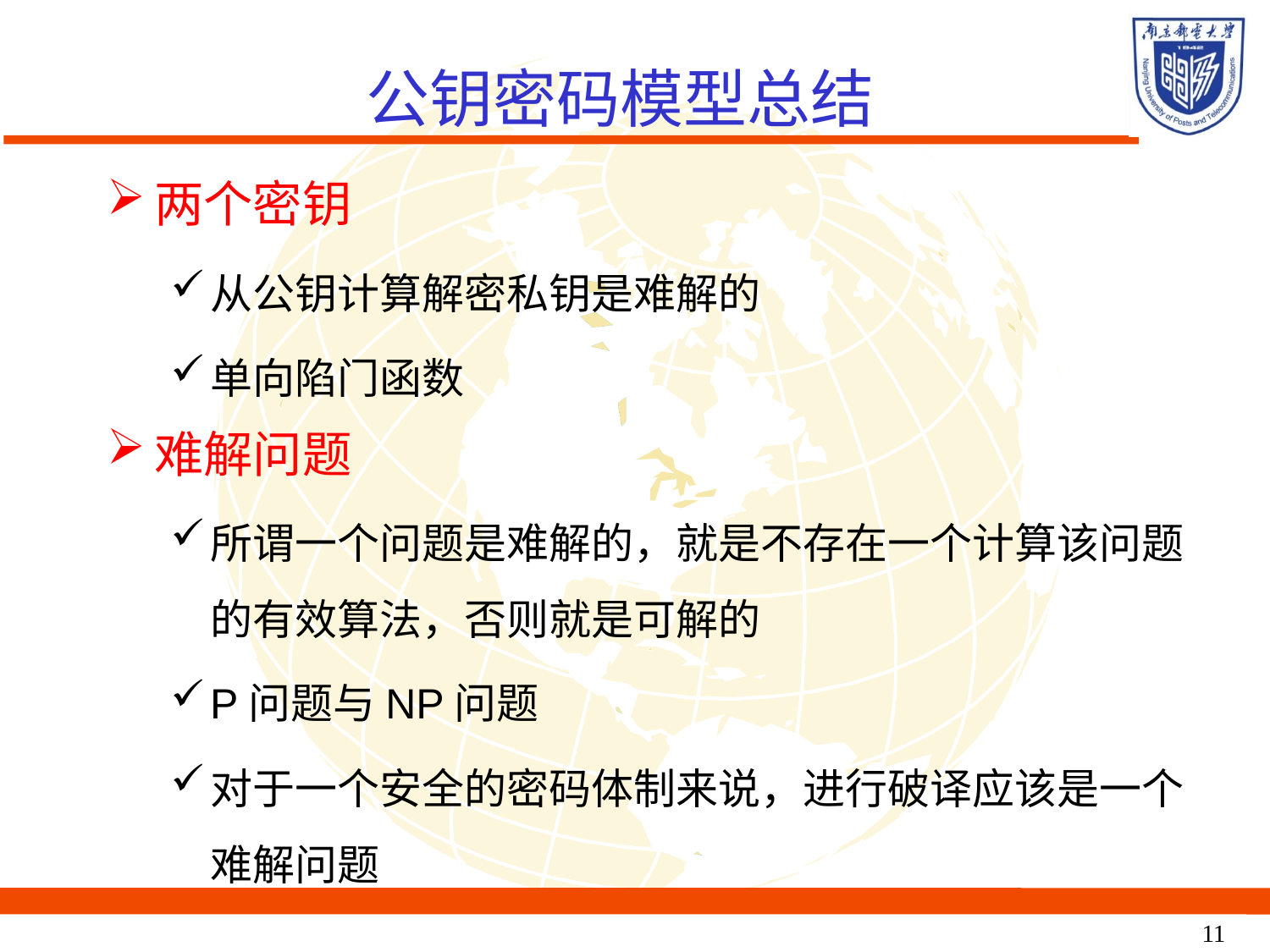

公钥密码模型总结
两个密钥
从公钥计算解密私钥是难解的
单向陷门函数
难解问题
所谓一个问题是难解的，就是不存在一个计算该问题的有效算法，否则就是可解的
P问题与NP问题
对于一个安全的密码体制来说，进行破译应该是一个难解问题
11